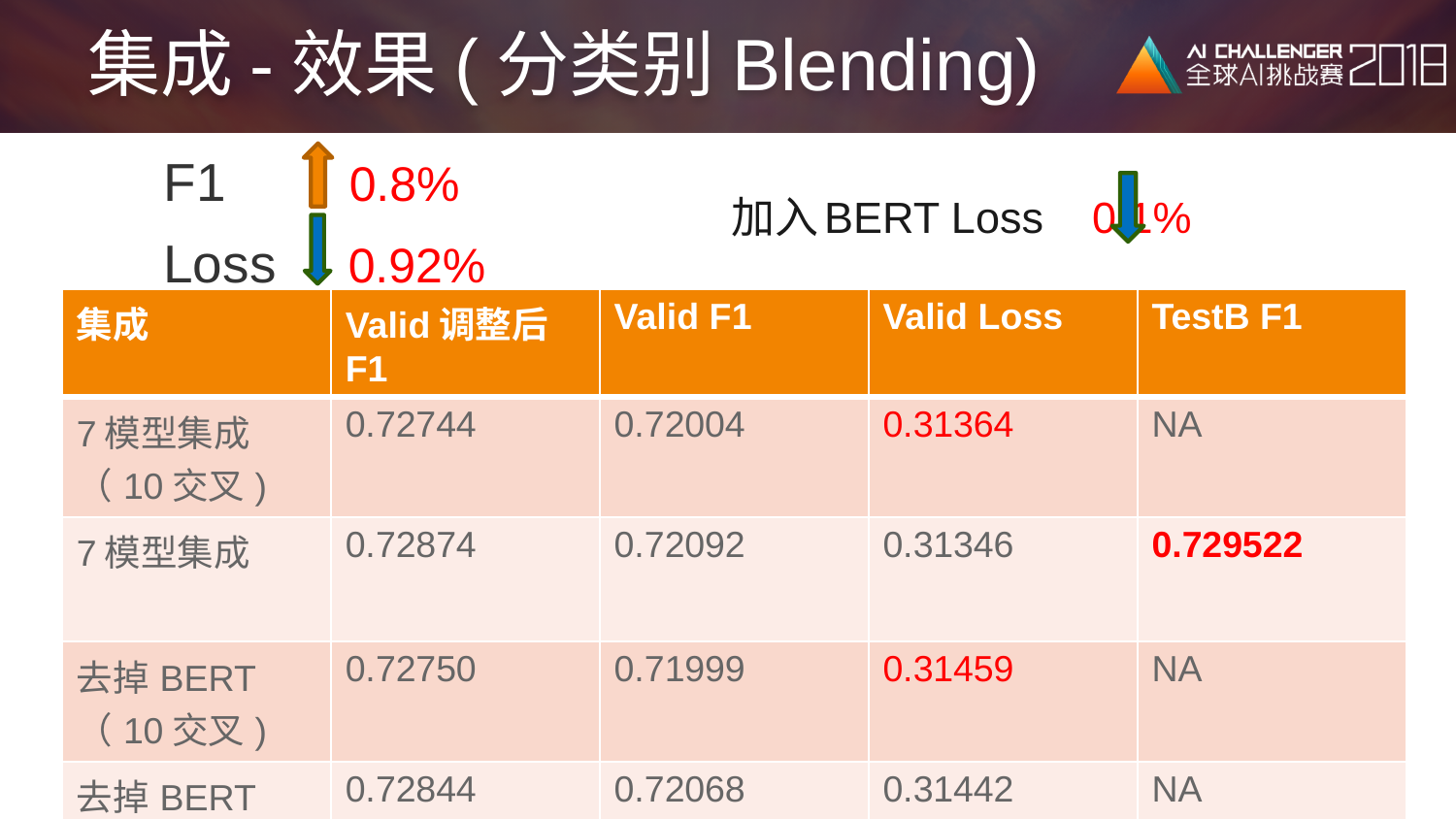

# 集成-效果(分类别Blending)
F1         0.8%
Loss     0.92%

加入BERT Loss    0.1%

| 集成 | Valid调整后F1 | Valid F1 | Valid Loss | TestB F1 |
| --- | --- | --- | --- | --- |
| 7模型集成 （10交叉) | 0.72744 | 0.72004 | 0.31364 | NA |
| 7模型集成 | 0.72874 | 0.72092 | 0.31346 | 0.729522 |
| 去掉BERT （10交叉) | 0.72750 | 0.71999 | 0.31459 | NA |
| 去掉BERT | 0.72844 | 0.72068 | 0.31442 | NA |